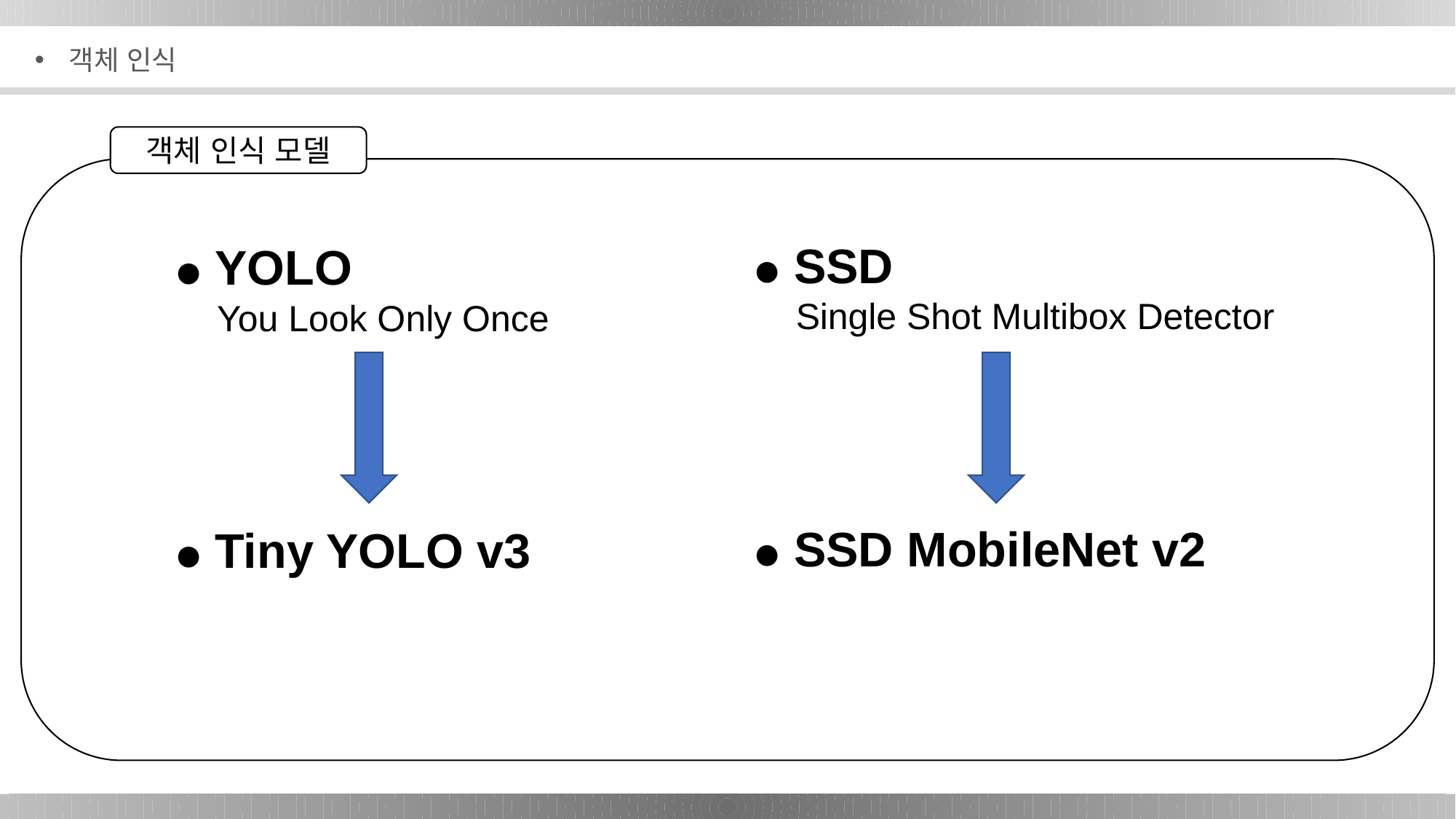

객체 인식

객체 인식 모델

SSD
Single Shot Multibox Detector
YOLO
You Look Only Once

SSD MobileNet v2
Tiny YOLO v3